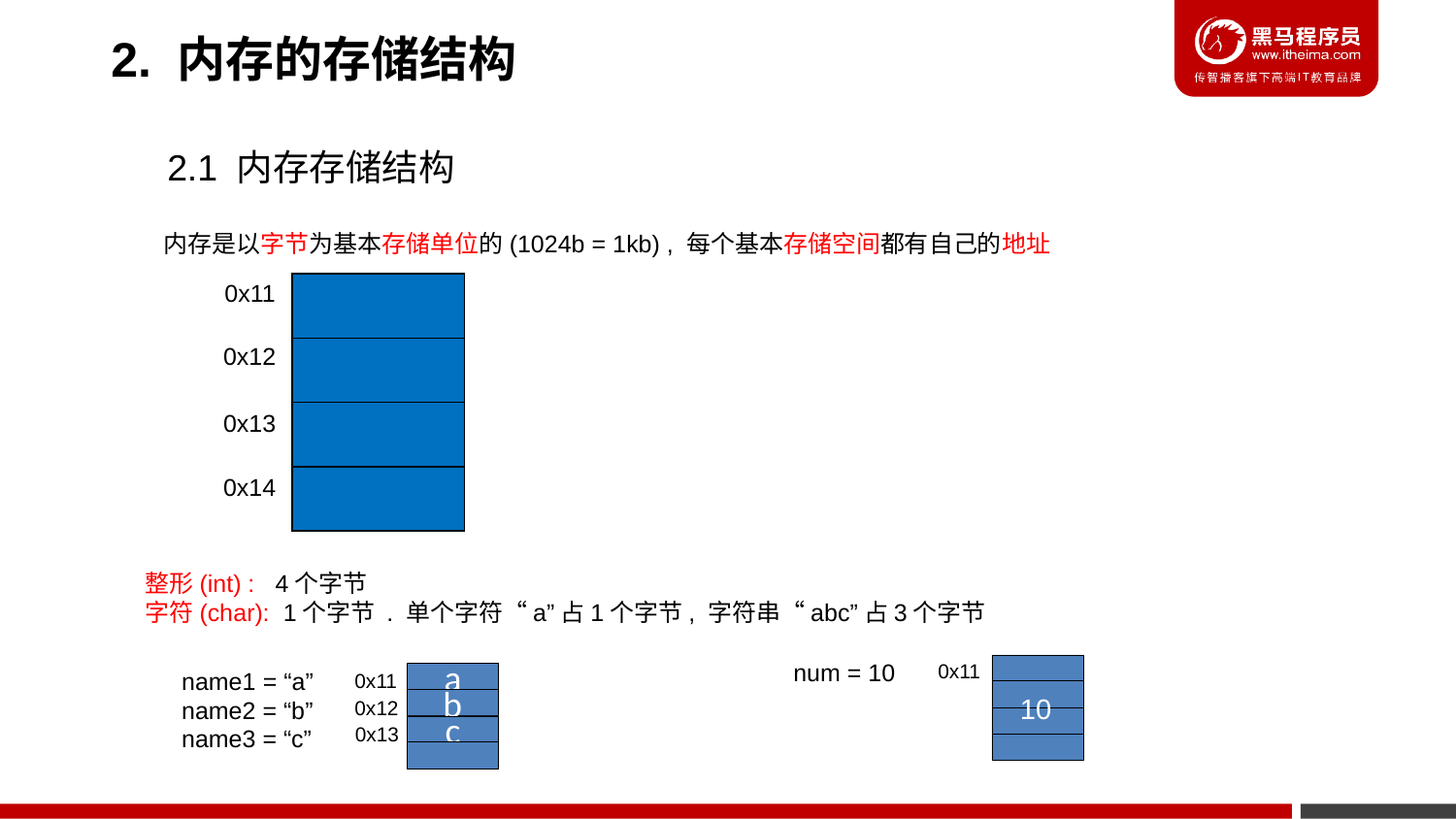

2. 内存的存储结构
2.1 内存存储结构

内存是以字节为基本存储单位的(1024b = 1kb) , 每个基本存储空间都有自己的地址
0x11
|  |
| --- |
|  |
|  |
|  |
0x12
0x13
0x14
整形(int) :   4个字节
字符(char):  1个字节 . 单个字符“a”占1个字节, 字符串“abc”占3个字节

num = 10
0x11

name1 = “a”
name2 = “b”
name3 = “c”

0x11
a

10
0x12
b

0x13
c